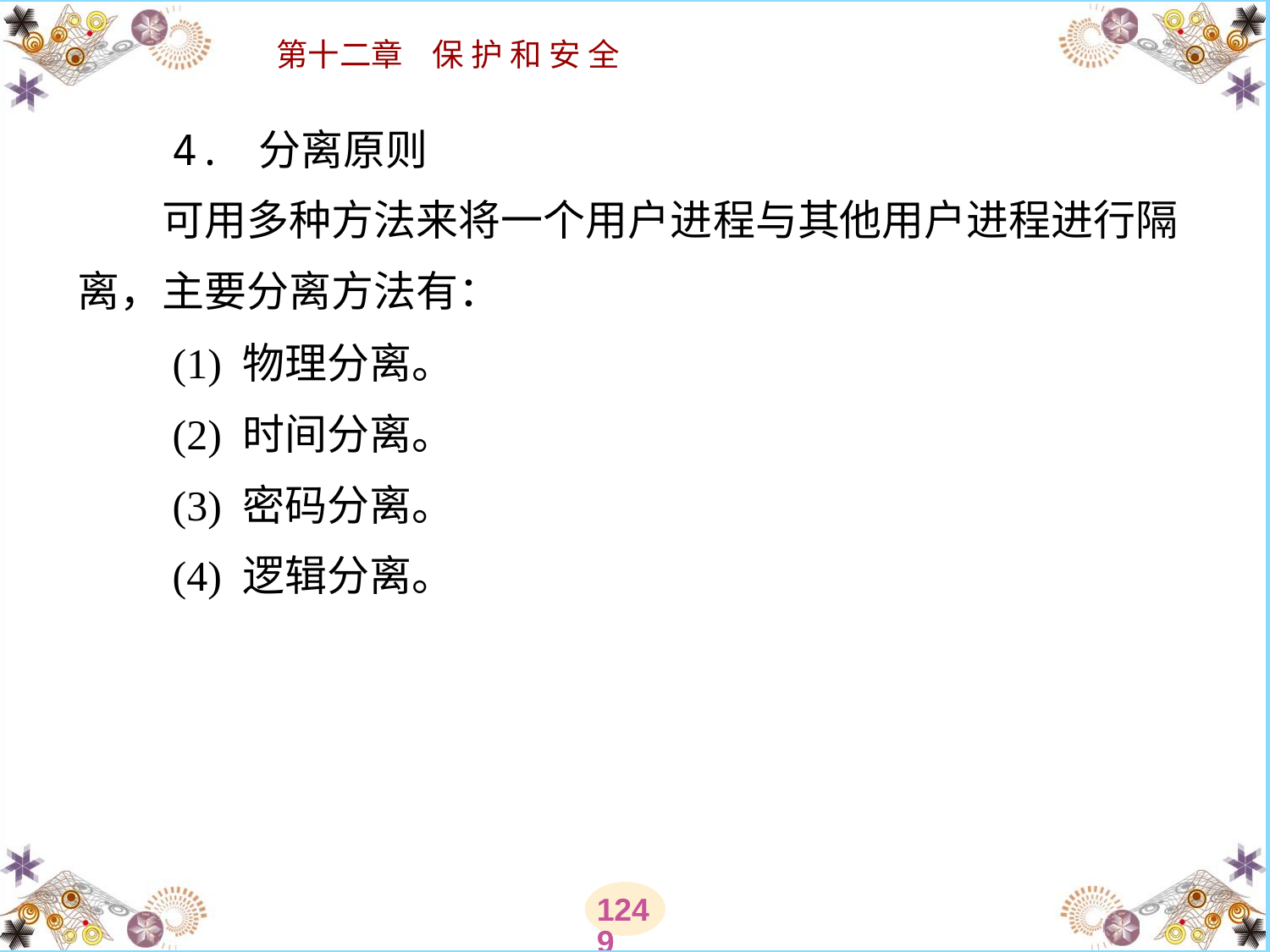

# 4. 分离原则 　　可用多种方法来将一个用户进程与其他用户进程进行隔离，主要分离方法有： 　　(1) 物理分离。 　　(2) 时间分离。 　　(3) 密码分离。 　　(4) 逻辑分离。